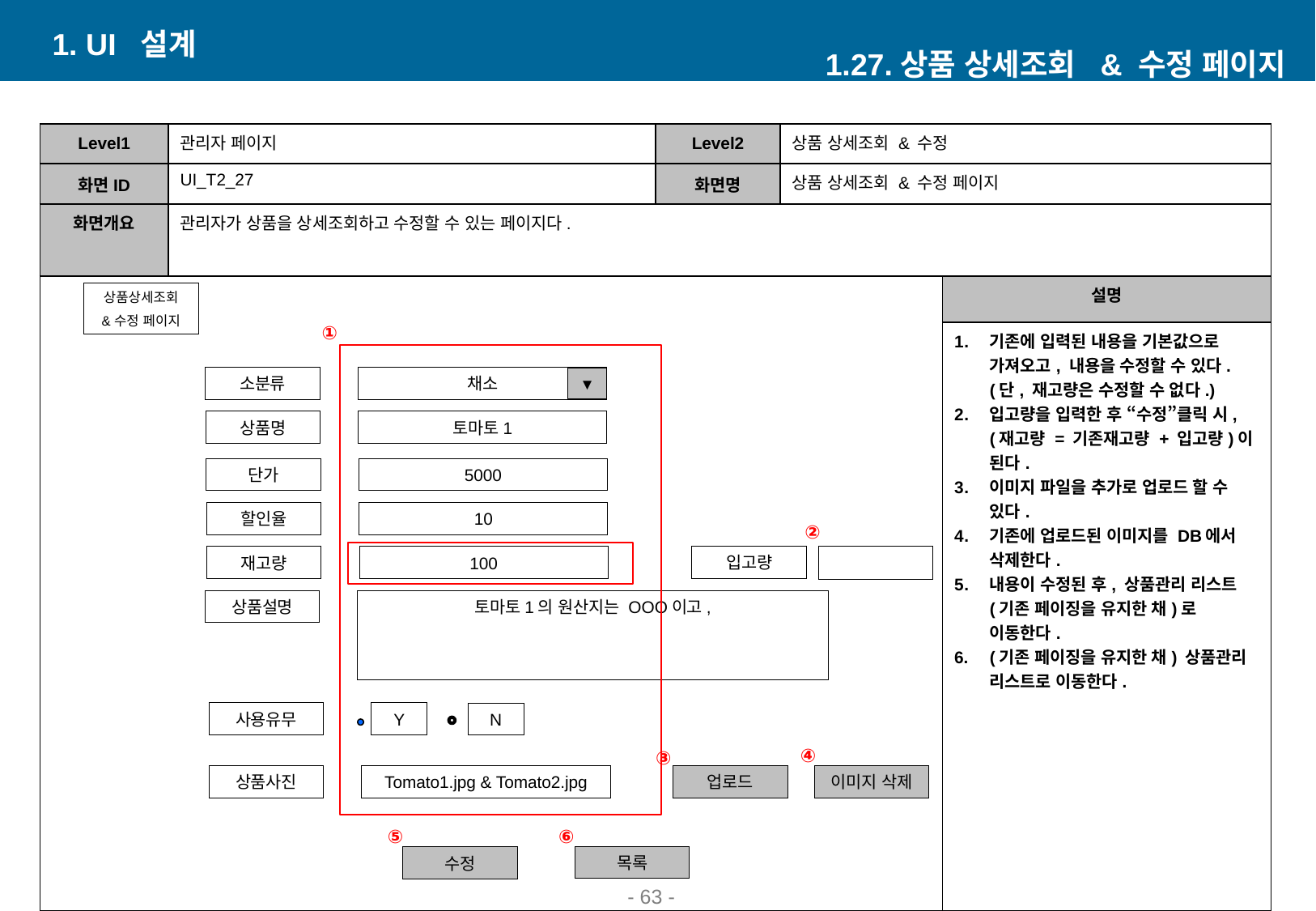

1. UI  설계
1.27.상품 상세조회  & 수정 페이지
| Level1 | 관리자 페이지 | Level2 | 상품 상세조회 & 수정 |  |
| --- | --- | --- | --- | --- |
| 화면ID | UI\_T2\_27 | 화면명 | 상품 상세조회 & 수정 페이지 |  |
| 화면개요 | 관리자가 상품을 상세조회하고 수정할 수 있는 페이지다. |  |  |  |
|  |  |  |  | 설명 |
|  |  |  |  | 기존에 입력된 내용을 기본값으로 가져오고, 내용을 수정할 수 있다. (단, 재고량은 수정할 수 없다.) 입고량을 입력한 후 “수정”클릭 시, (재고량 = 기존재고량 + 입고량)이 된다. 이미지 파일을 추가로 업로드 할 수 있다. 기존에 업로드된 이미지를 DB에서 삭제한다. 내용이 수정된 후, 상품관리 리스트(기존 페이징을 유지한 채)로 이동한다. (기존 페이징을 유지한 채) 상품관리 리스트로 이동한다. |
상품상세조회
&수정 페이지
①

소분류
채소
▼
상품명
토마토1
단가
5000
할인율
10
②

입고량
재고량
100

상품설명
토마토1의 원산지는 OOO이고,

사용유무
Y
N

④
③
업로드
이미지 삭제
상품사진
Tomato1.jpg & Tomato2.jpg
⑥
⑤
목록
수정
- 63 -